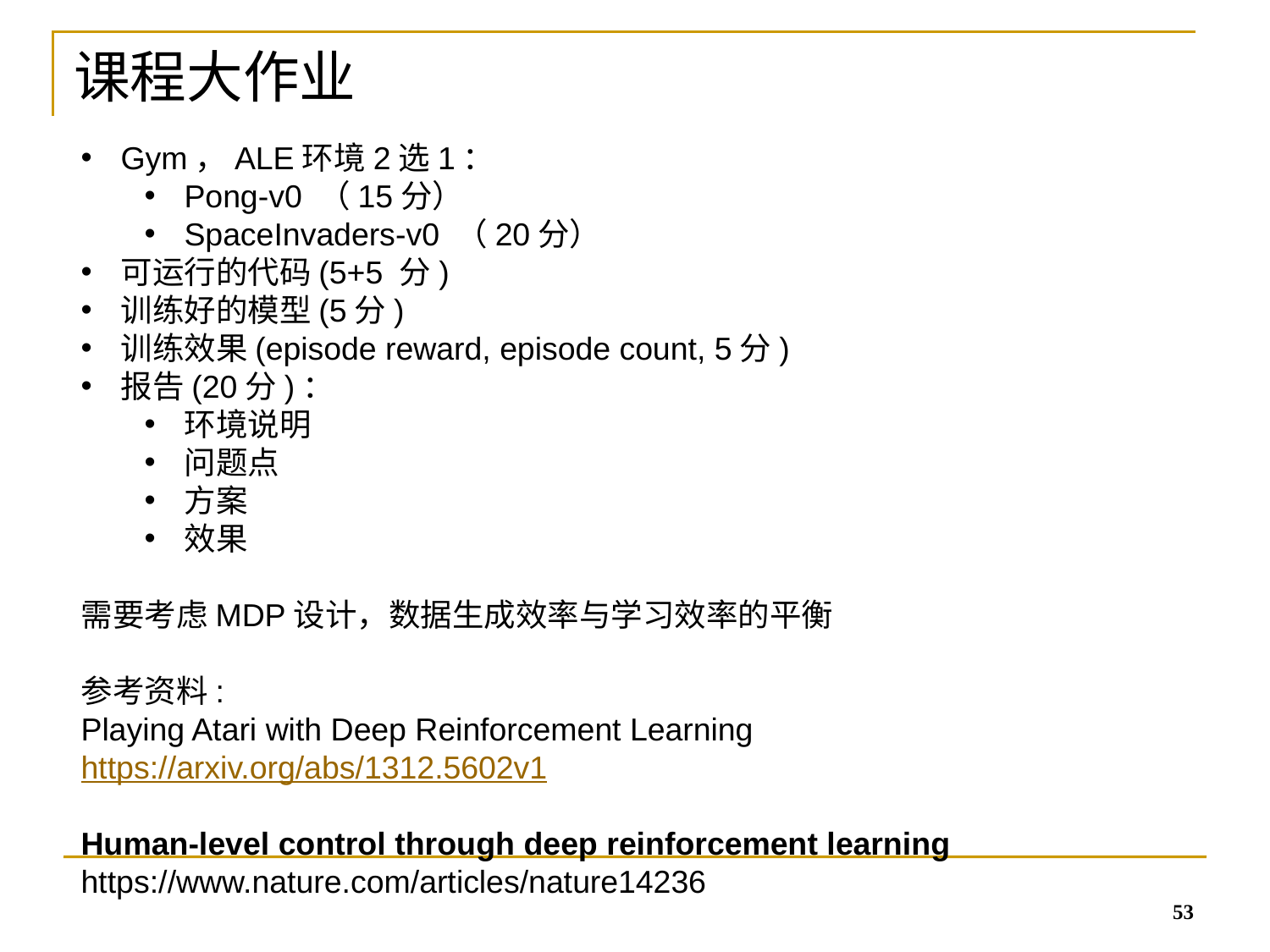

课程大作业
Gym，ALE环境2选1：
Pong-v0 （15分）
SpaceInvaders-v0 （20分）
可运行的代码(5+5 分)
训练好的模型(5分)
训练效果(episode reward, episode count, 5分)
报告(20分)：
环境说明
问题点
方案
效果

需要考虑MDP设计，数据生成效率与学习效率的平衡

参考资料:
Playing Atari with Deep Reinforcement Learning
https://arxiv.org/abs/1312.5602v1

Human-level control through deep reinforcement learning
https://www.nature.com/articles/nature14236
53